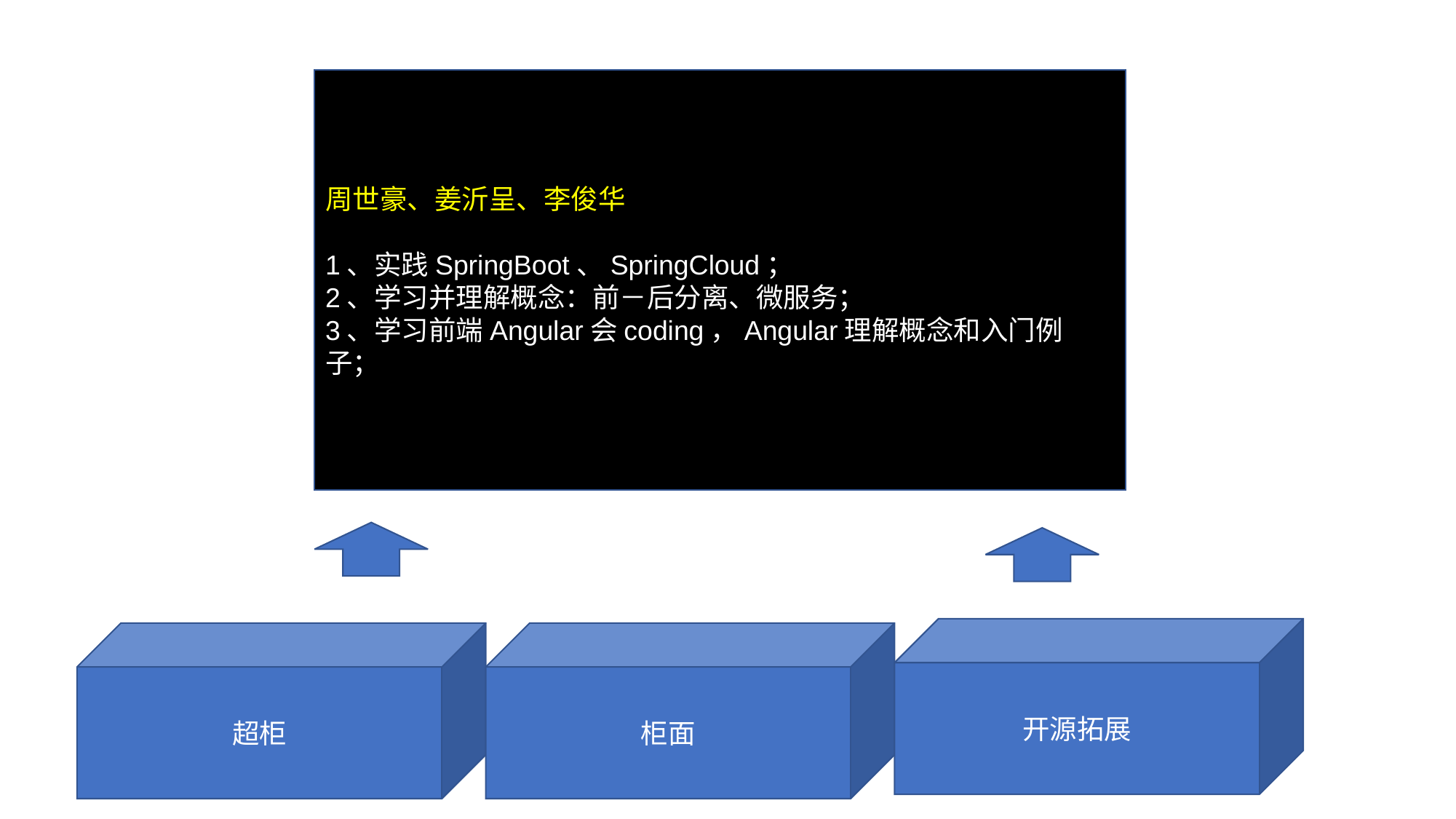

周世豪、姜沂呈、李俊华

1、实践SpringBoot、SpringCloud；
2、学习并理解概念：前－后分离、微服务；
3、学习前端Angular会coding，Angular理解概念和入门例子；

开源拓展
超柜
柜面